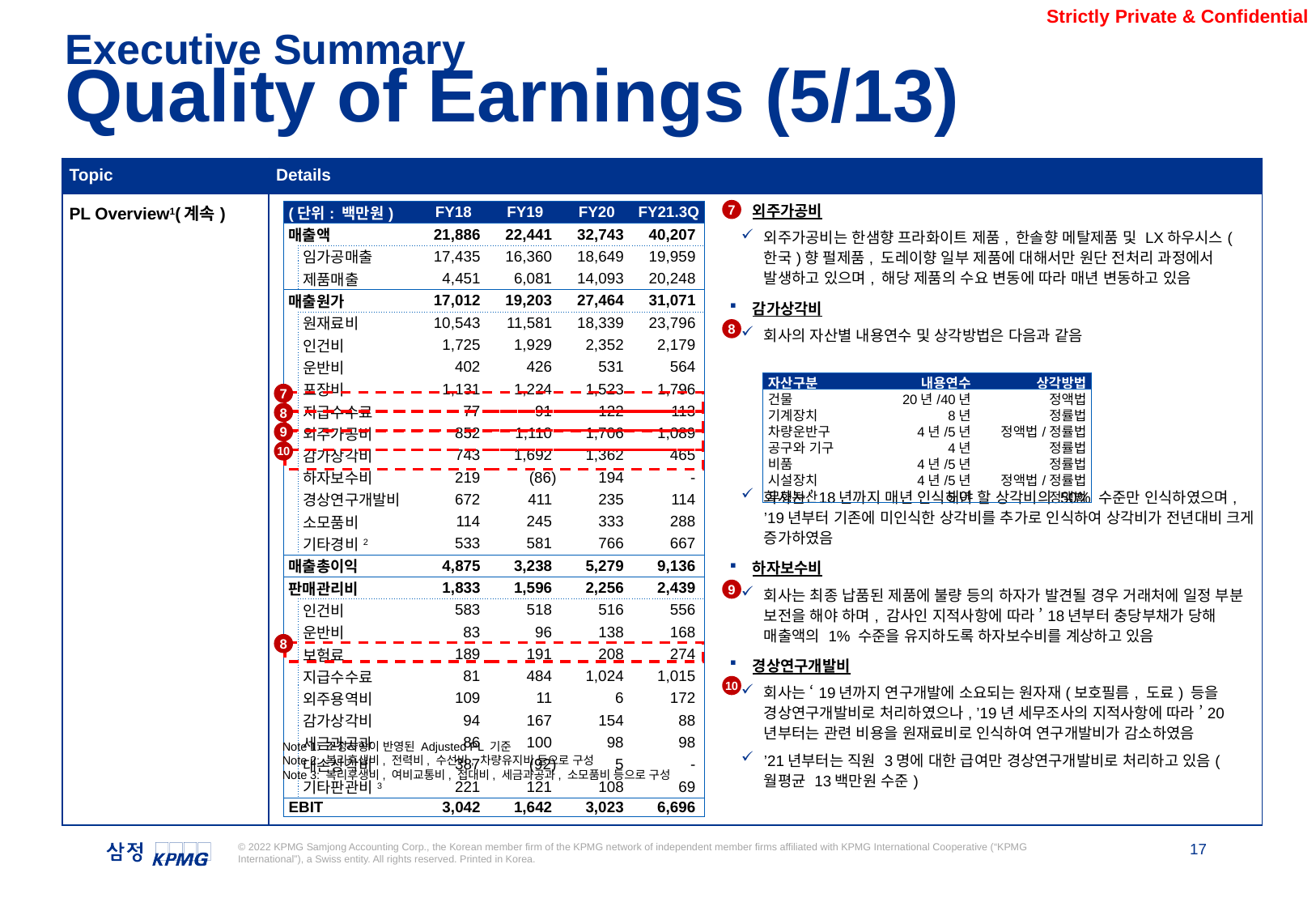

Executive Summary
Quality of Earnings (5/13)
| Topic | Details |
| --- | --- |
| PL Overview1(계속) | 외주가공비 외주가공비는 한샘향 프라화이트 제품, 한솔향 메탈제품 및 LX하우시스(한국)향 펄제품, 도레이향 일부 제품에 대해서만 원단 전처리 과정에서 발생하고 있으며, 해당 제품의 수요 변동에 따라 매년 변동하고 있음 감가상각비 회사의 자산별 내용연수 및 상각방법은 다음과 같음 회사는 ’18년까지 매년 인식해야 할 상각비의 50% 수준만 인식하였으며, ’19년부터 기존에 미인식한 상각비를 추가로 인식하여 상각비가 전년대비 크게 증가하였음 하자보수비 회사는 최종 납품된 제품에 불량 등의 하자가 발견될 경우 거래처에 일정 부분 보전을 해야 하며, 감사인 지적사항에 따라 ’18년부터 충당부채가 당해 매출액의 1% 수준을 유지하도록 하자보수비를 계상하고 있음 경상연구개발비 회사는 ‘19년까지 연구개발에 소요되는 원자재(보호필름, 도료) 등을 경상연구개발비로 처리하였으나, ’19년 세무조사의 지적사항에 따라 ’20년부터는 관련 비용을 원재료비로 인식하여 연구개발비가 감소하였음 ’21년부터는 직원 3명에 대한 급여만 경상연구개발비로 처리하고 있음(월평균 13백만원 수준) |
7
| (단위: 백만원) |  | FY18 | FY19 | FY20 | FY21.3Q |
| --- | --- | --- | --- | --- | --- |
| 매출액 |  | 21,886 | 22,441 | 32,743 | 40,207 |
|  | 임가공매출 | 17,435 | 16,360 | 18,649 | 19,959 |
|  | 제품매출 | 4,451 | 6,081 | 14,093 | 20,248 |
| 매출원가 |  | 17,012 | 19,203 | 27,464 | 31,071 |
|  | 원재료비 | 10,543 | 11,581 | 18,339 | 23,796 |
|  | 인건비 | 1,725 | 1,929 | 2,352 | 2,179 |
|  | 운반비 | 402 | 426 | 531 | 564 |
|  | 포장비 | 1,131 | 1,224 | 1,523 | 1,796 |
|  | 지급수수료 | 77 | 91 | 122 | 113 |
|  | 외주가공비 | 852 | 1,110 | 1,706 | 1,089 |
|  | 감가상각비 | 743 | 1,692 | 1,362 | 465 |
|  | 하자보수비 | 219 | (86) | 194 | - |
|  | 경상연구개발비 | 672 | 411 | 235 | 114 |
|  | 소모품비 | 114 | 245 | 333 | 288 |
|  | 기타경비2 | 533 | 581 | 766 | 667 |
| 매출총이익 |  | 4,875 | 3,238 | 5,279 | 9,136 |
| 판매관리비 |  | 1,833 | 1,596 | 2,256 | 2,439 |
|  | 인건비 | 583 | 518 | 516 | 556 |
|  | 운반비 | 83 | 96 | 138 | 168 |
|  | 보험료 | 189 | 191 | 208 | 274 |
|  | 지급수수료 | 81 | 484 | 1,024 | 1,015 |
|  | 외주용역비 | 109 | 11 | 6 | 172 |
|  | 감가상각비 | 94 | 167 | 154 | 88 |
|  | 세금과공과 | 86 | 100 | 98 | 98 |
|  | 대손상각비 | 387 | (92) | 5 | - |
|  | 기타판관비3 | 221 | 121 | 108 | 69 |
| EBIT |  | 3,042 | 1,642 | 3,023 | 6,696 |
8
| 자산구분 | 내용연수 | 상각방법 |
| --- | --- | --- |
| 건물 | 20년/40년 | 정액법 |
| 기계장치 | 8년 | 정률법 |
| 차량운반구 | 4년/5년 | 정액법/정률법 |
| 공구와 기구 | 4년 | 정률법 |
| 비품 | 4년/5년 | 정률법 |
| 시설장치 | 4년/5년 | 정액법/정률법 |
| 무형자산 | 5년 | 정액법 |
7

8

9

10

9
8

10
Note 1: 조정사항이 반영된 Adjusted PL 기준
Note 2: 복리후생비, 전력비, 수선비, 차량유지비 등으로 구성
Note 3: 복리후생비, 여비교통비, 접대비, 세금과공과, 소모품비 등으로 구성